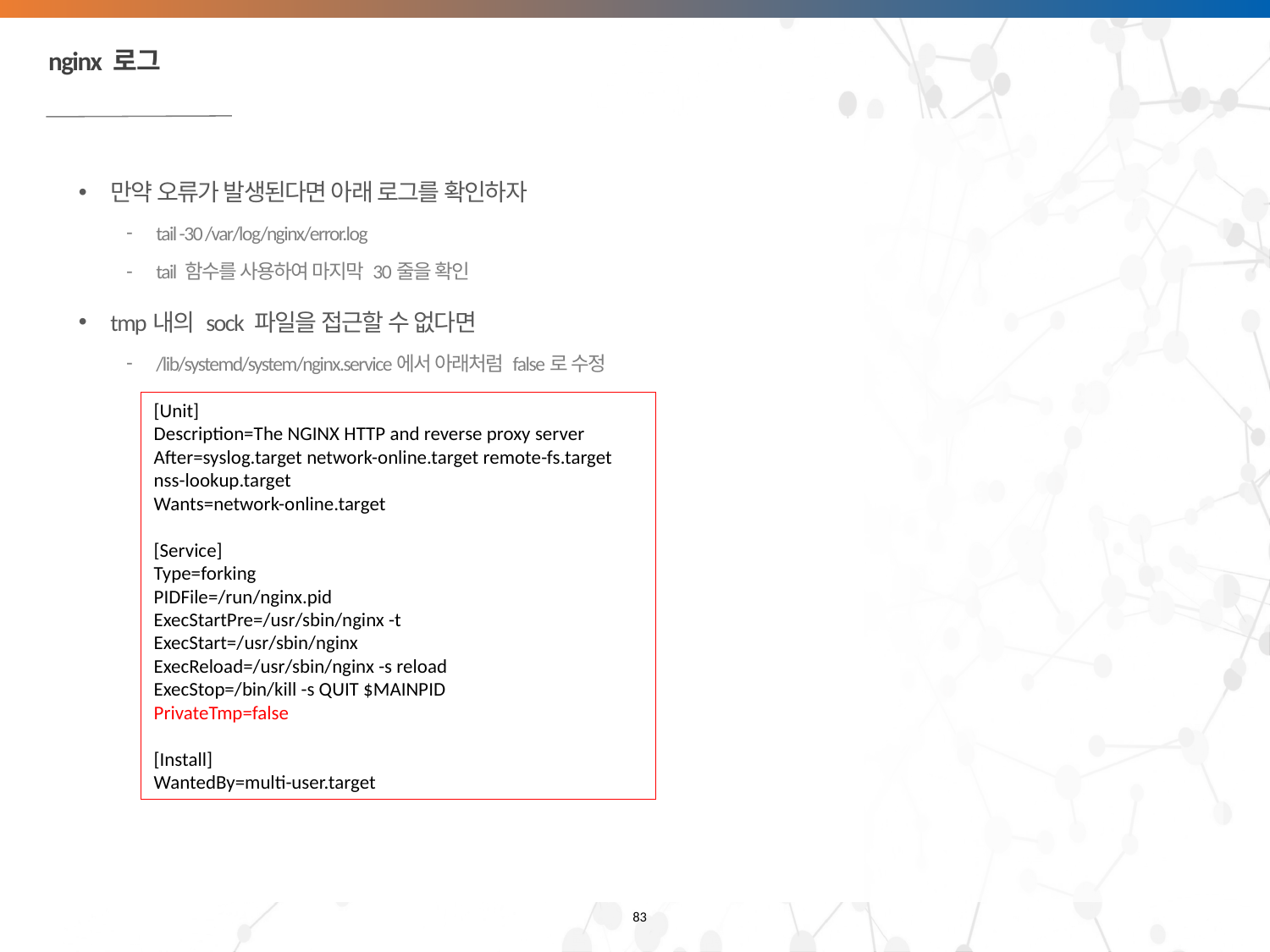

# nginx 로그

만약 오류가 발생된다면 아래 로그를 확인하자
tail -30 /var/log/nginx/error.log
tail 함수를 사용하여 마지막 30줄을 확인
tmp내의 sock 파일을 접근할 수 없다면
/lib/systemd/system/nginx.service에서 아래처럼 false로 수정

[Unit]
Description=The NGINX HTTP and reverse proxy server
After=syslog.target network-online.target remote-fs.target nss-lookup.target
Wants=network-online.target

[Service]
Type=forking
PIDFile=/run/nginx.pid
ExecStartPre=/usr/sbin/nginx -t
ExecStart=/usr/sbin/nginx
ExecReload=/usr/sbin/nginx -s reload
ExecStop=/bin/kill -s QUIT $MAINPID
PrivateTmp=false

[Install]
WantedBy=multi-user.target
83